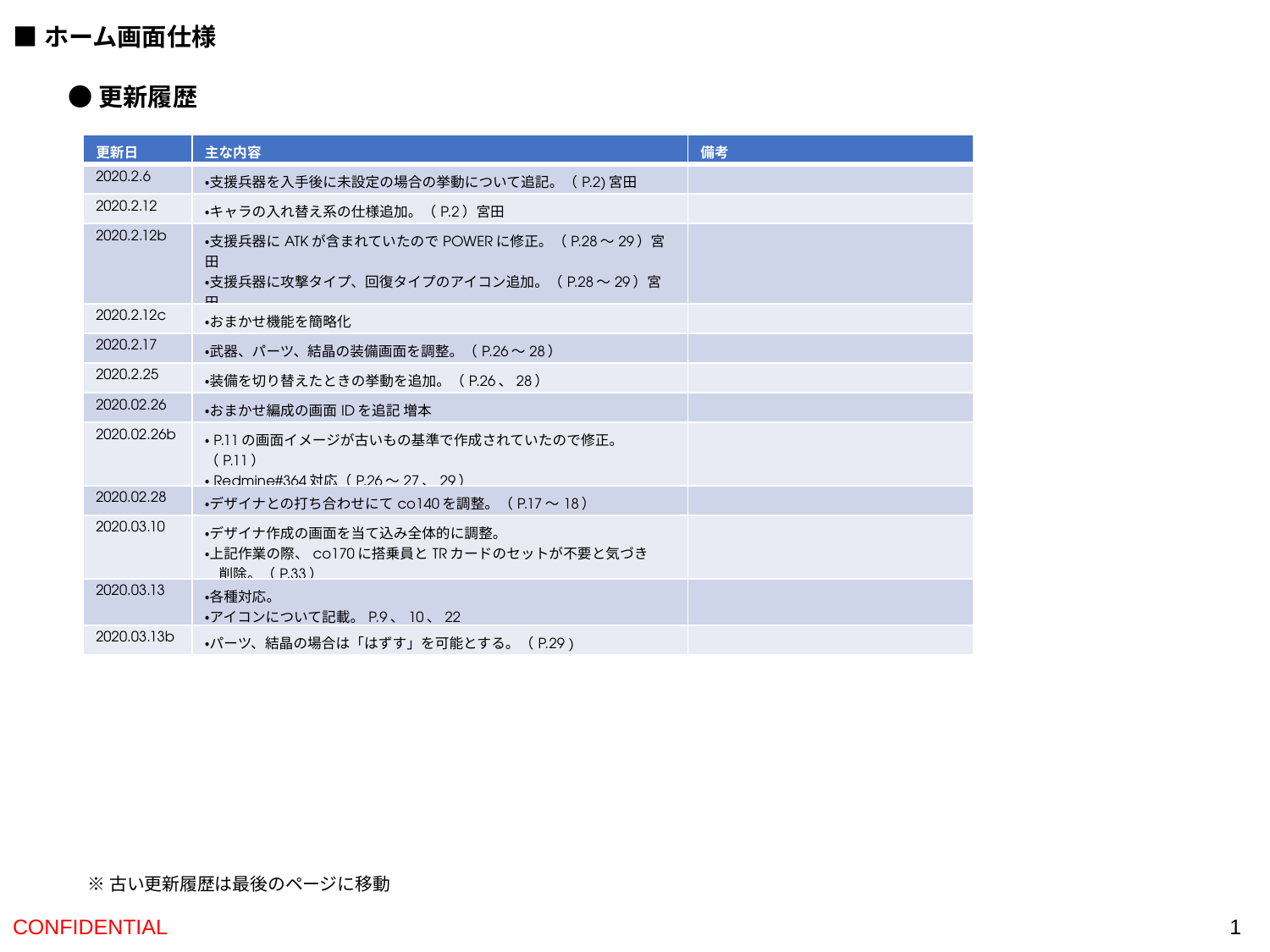

■ホーム画面仕様
●更新履歴
| 更新日 | 主な内容 | 備考 |
| --- | --- | --- |
| 2020.2.6 | ・支援兵器を入手後に未設定の場合の挙動について追記。（P.2)宮田 |  |
| 2020.2.12 | ・キャラの入れ替え系の仕様追加。（P.2）宮田 |  |
| 2020.2.12b | ・支援兵器にATKが含まれていたのでPOWERに修正。（P.28～29）宮田 ・支援兵器に攻撃タイプ、回復タイプのアイコン追加。（P.28～29）宮田 |  |
| 2020.2.12c | ・おまかせ機能を簡略化 |  |
| 2020.2.17 | ・武器、パーツ、結晶の装備画面を調整。（P.26～28） |  |
| 2020.2.25 | ・装備を切り替えたときの挙動を追加。（P.26、28） |  |
| 2020.02.26 | ・おまかせ編成の画面IDを追記 増本 |  |
| 2020.02.26b | ・P.11の画面イメージが古いもの基準で作成されていたので修正。 （P.11） ・Redmine#364対応（P.26～27、29） |  |
| 2020.02.28 | ・デザイナとの打ち合わせにてco140を調整。（P.17～18） |  |
| 2020.03.10 | ・デザイナ作成の画面を当て込み全体的に調整。 ・上記作業の際、co170に搭乗員とTRカードのセットが不要と気づき 　削除。（P.33） |  |
| 2020.03.13 | ・各種対応。 ・アイコンについて記載。P.9、10、22 |  |
| 2020.03.13b | ・パーツ、結晶の場合は「はずす」を可能とする。（P.29 ) |  |
※古い更新履歴は最後のページに移動
1
CONFIDENTIAL